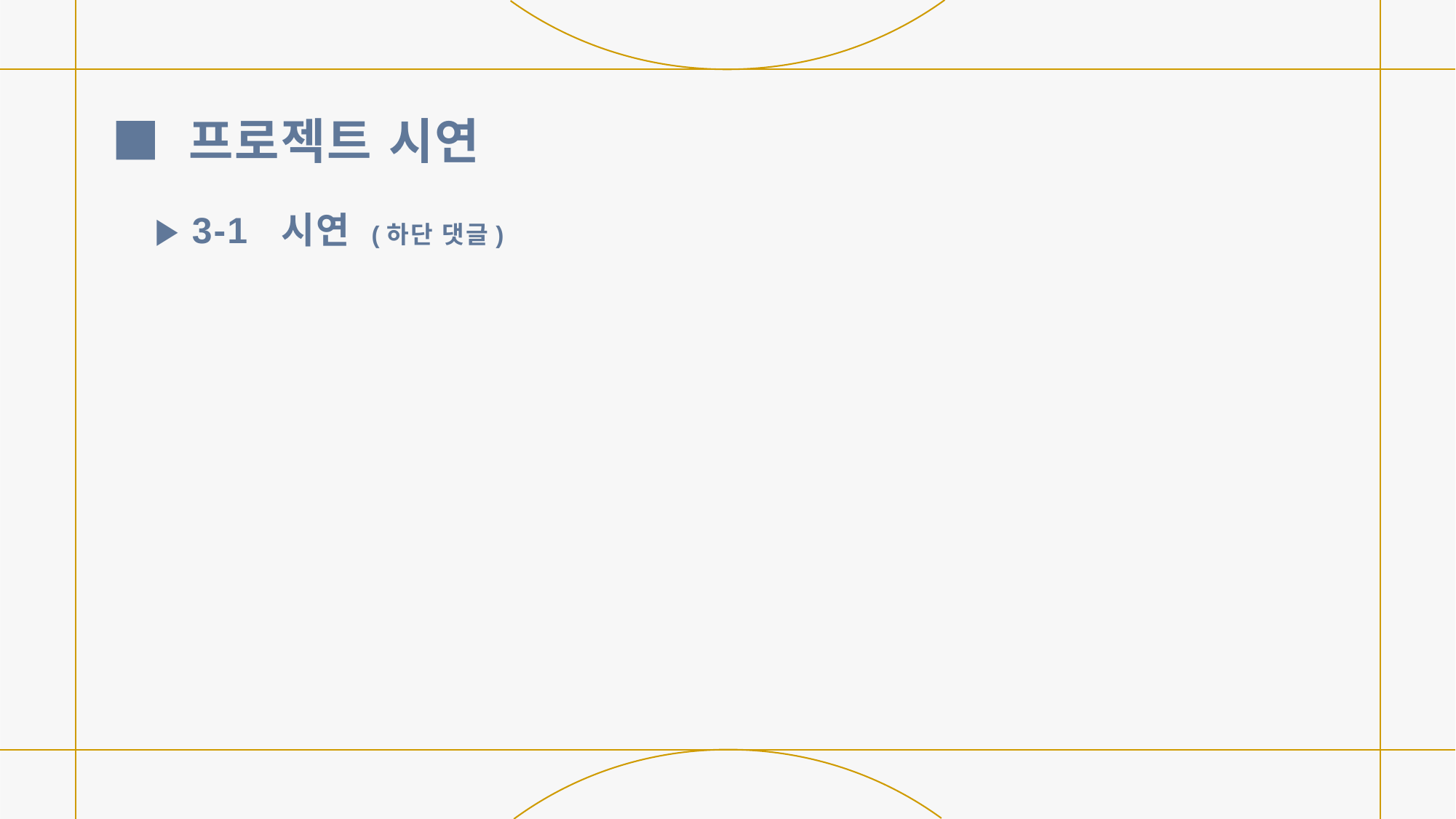

# ■ 프로젝트 시연
▶ 3-1  시연 (하단 댓글)